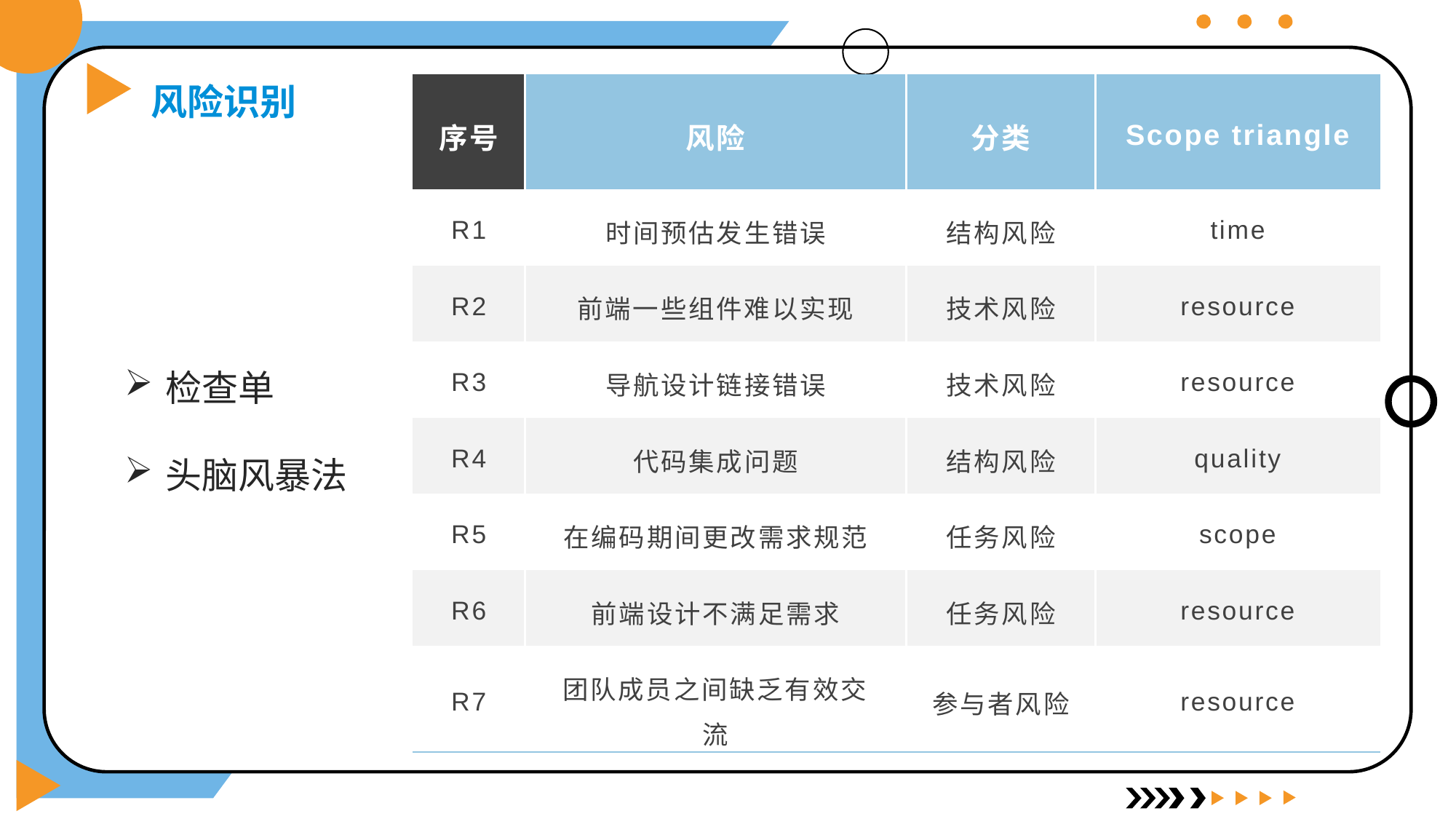

风险识别
| 序号 | 风险 | 分类 | Scope triangle |
| --- | --- | --- | --- |
| R1 | 时间预估发生错误 | 结构风险 | time |
| R2 | 前端一些组件难以实现 | 技术风险 | resource |
| R3 | 导航设计链接错误 | 技术风险 | resource |
| R4 | 代码集成问题 | 结构风险 | quality |
| R5 | 在编码期间更改需求规范 | 任务风险 | scope |
| R6 | 前端设计不满足需求 | 任务风险 | resource |
| R7 | 团队成员之间缺乏有效交流 | 参与者风险 | resource |
检查单
头脑风暴法